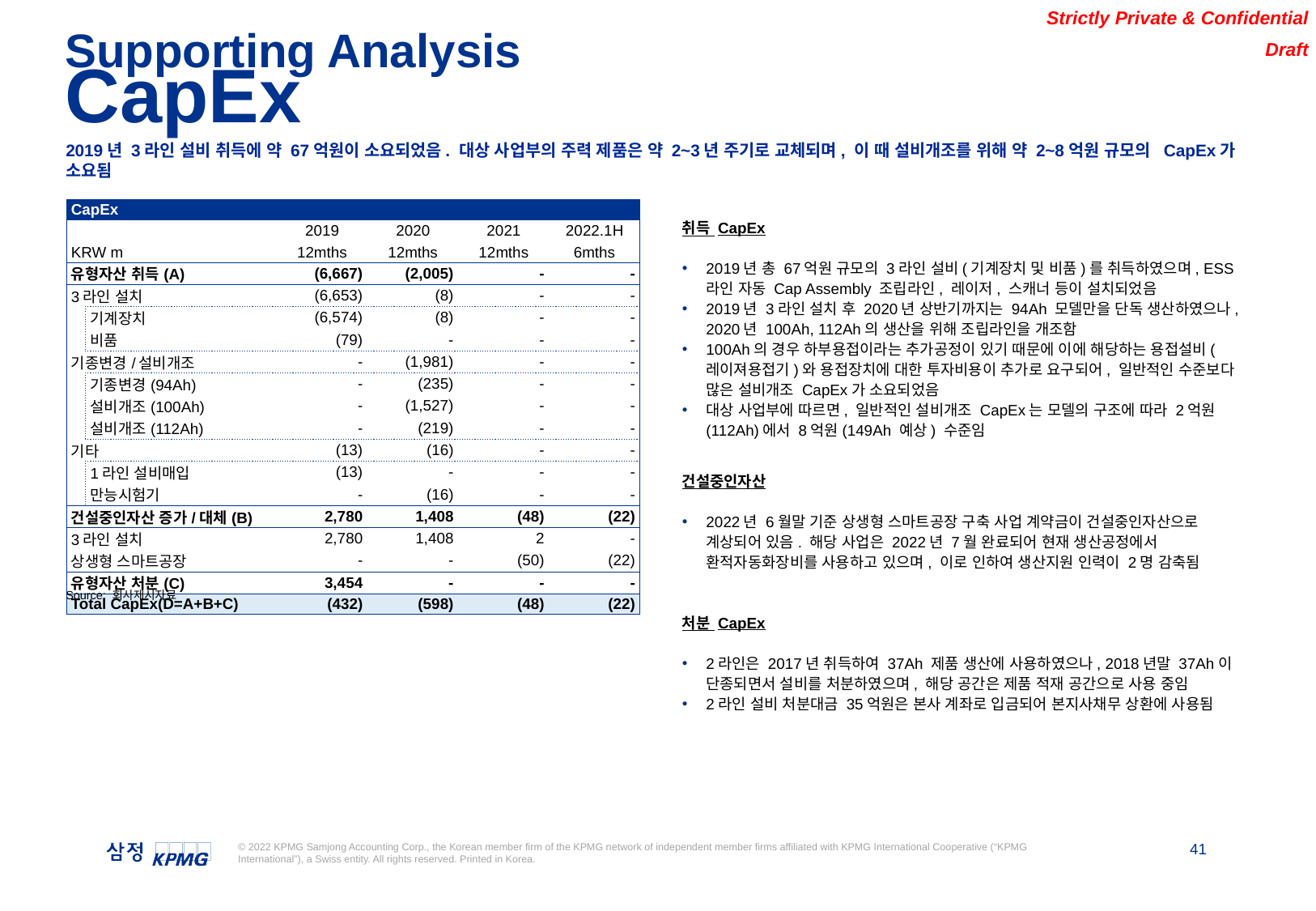

Supporting Analysis
CapEx
2019년 3라인 설비 취득에 약 67억원이 소요되었음. 대상 사업부의 주력 제품은 약 2~3년 주기로 교체되며, 이 때 설비개조를 위해 약 2~8억원 규모의  CapEx가 소요됨

| CapEx |  |  |  |  |  |  |
| --- | --- | --- | --- | --- | --- | --- |
|  |  |  | 2019 | 2020 | 2021 | 2022.1H |
| KRW m |  |  | 12mths | 12mths | 12mths | 6mths |
| 유형자산 취득(A) |  |  | (6,667) | (2,005) | - | - |
| 3라인 설치 |  |  | (6,653) | (8) | - | - |
|  | 기계장치 |  | (6,574) | (8) | - | - |
|  | 비품 |  | (79) | - | - | - |
| 기종변경/설비개조 |  |  | - | (1,981) | - | - |
|  | 기종변경(94Ah) |  | - | (235) | - | - |
|  | 설비개조(100Ah) |  | - | (1,527) | - | - |
|  | 설비개조(112Ah) |  | - | (219) | - | - |
| 기타 |  |  | (13) | (16) | - | - |
|  | 1라인 설비매입 |  | (13) | - | - | - |
|  | 만능시험기 |  | - | (16) | - | - |
| 건설중인자산 증가/대체(B) |  |  | 2,780 | 1,408 | (48) | (22) |
| 3라인 설치 |  |  | 2,780 | 1,408 | 2 | - |
| 상생형 스마트공장 |  |  | - | - | (50) | (22) |
| 유형자산 처분(C) |  |  | 3,454 | - | - | - |
| Total CapEx(D=A+B+C) |  |  | (432) | (598) | (48) | (22) |
취득 CapEx

2019년 총 67억원 규모의 3라인 설비(기계장치 및 비품)를 취득하였으며, ESS라인 자동 Cap Assembly 조립라인, 레이저, 스캐너 등이 설치되었음
2019년 3라인 설치 후 2020년 상반기까지는 94Ah 모델만을 단독 생산하였으나, 2020년 100Ah, 112Ah의 생산을 위해 조립라인을 개조함
100Ah의 경우 하부용접이라는 추가공정이 있기 때문에 이에 해당하는 용접설비(레이져용접기)와 용접장치에 대한 투자비용이 추가로 요구되어, 일반적인 수준보다 많은 설비개조 CapEx가 소요되었음
대상 사업부에 따르면, 일반적인 설비개조 CapEx는 모델의 구조에 따라 2억원(112Ah)에서 8억원(149Ah 예상) 수준임

건설중인자산

2022년 6월말 기준 상생형 스마트공장 구축 사업 계약금이 건설중인자산으로 계상되어 있음. 해당 사업은 2022년 7월 완료되어 현재 생산공정에서 환적자동화장비를 사용하고 있으며, 이로 인하여 생산지원 인력이 2명 감축됨

처분 CapEx

2라인은 2017년 취득하여 37Ah 제품 생산에 사용하였으나, 2018년말 37Ah이 단종되면서 설비를 처분하였으며, 해당 공간은 제품 적재 공간으로 사용 중임
2라인 설비 처분대금 35억원은 본사 계좌로 입금되어 본지사채무 상환에 사용됨

Source: 회사제시자료